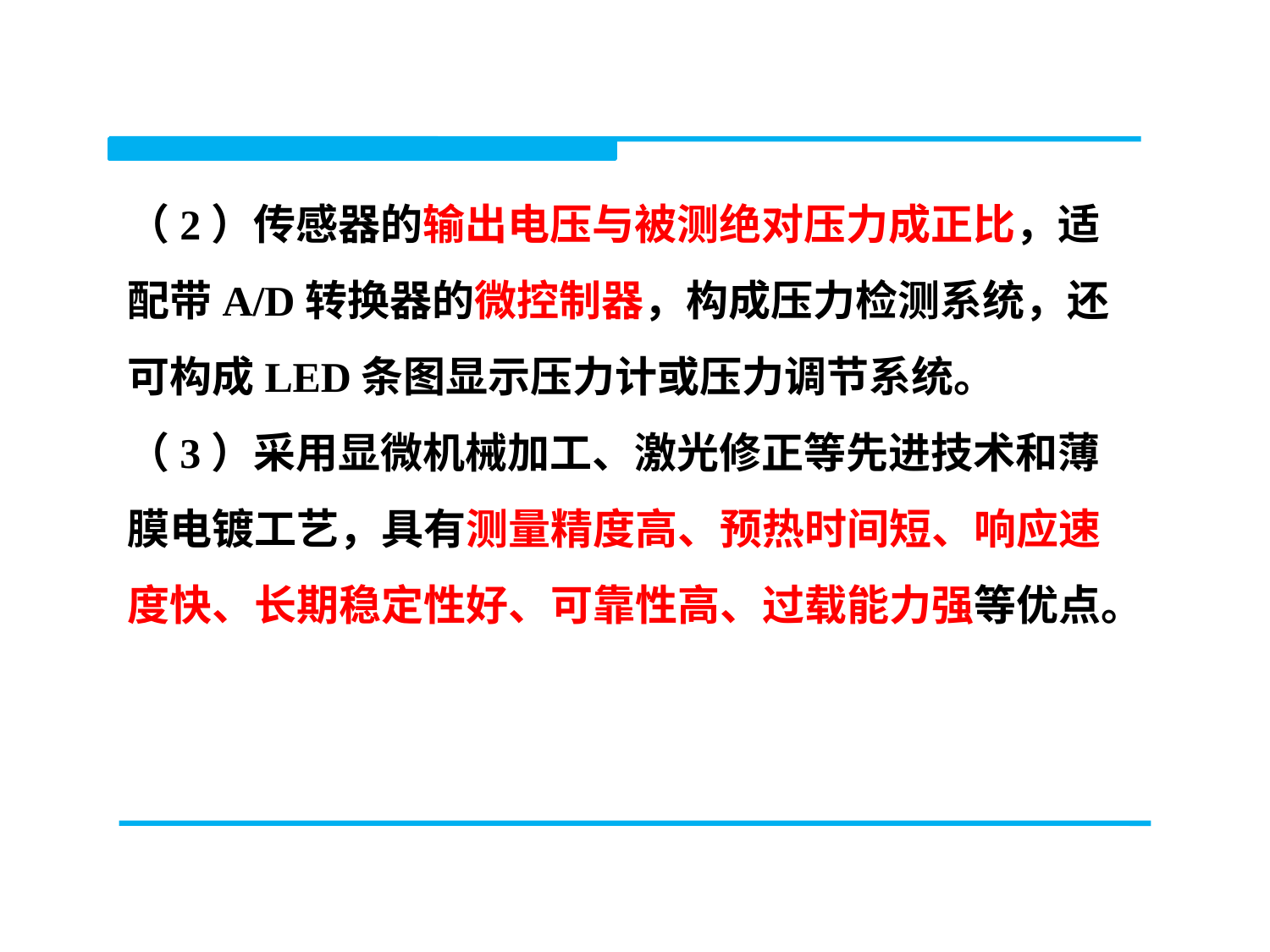

（2）传感器的输出电压与被测绝对压力成正比，适配带A/D转换器的微控制器，构成压力检测系统，还可构成LED条图显示压力计或压力调节系统。
（3）采用显微机械加工、激光修正等先进技术和薄膜电镀工艺，具有测量精度高、预热时间短、响应速度快、长期稳定性好、可靠性高、过载能力强等优点。